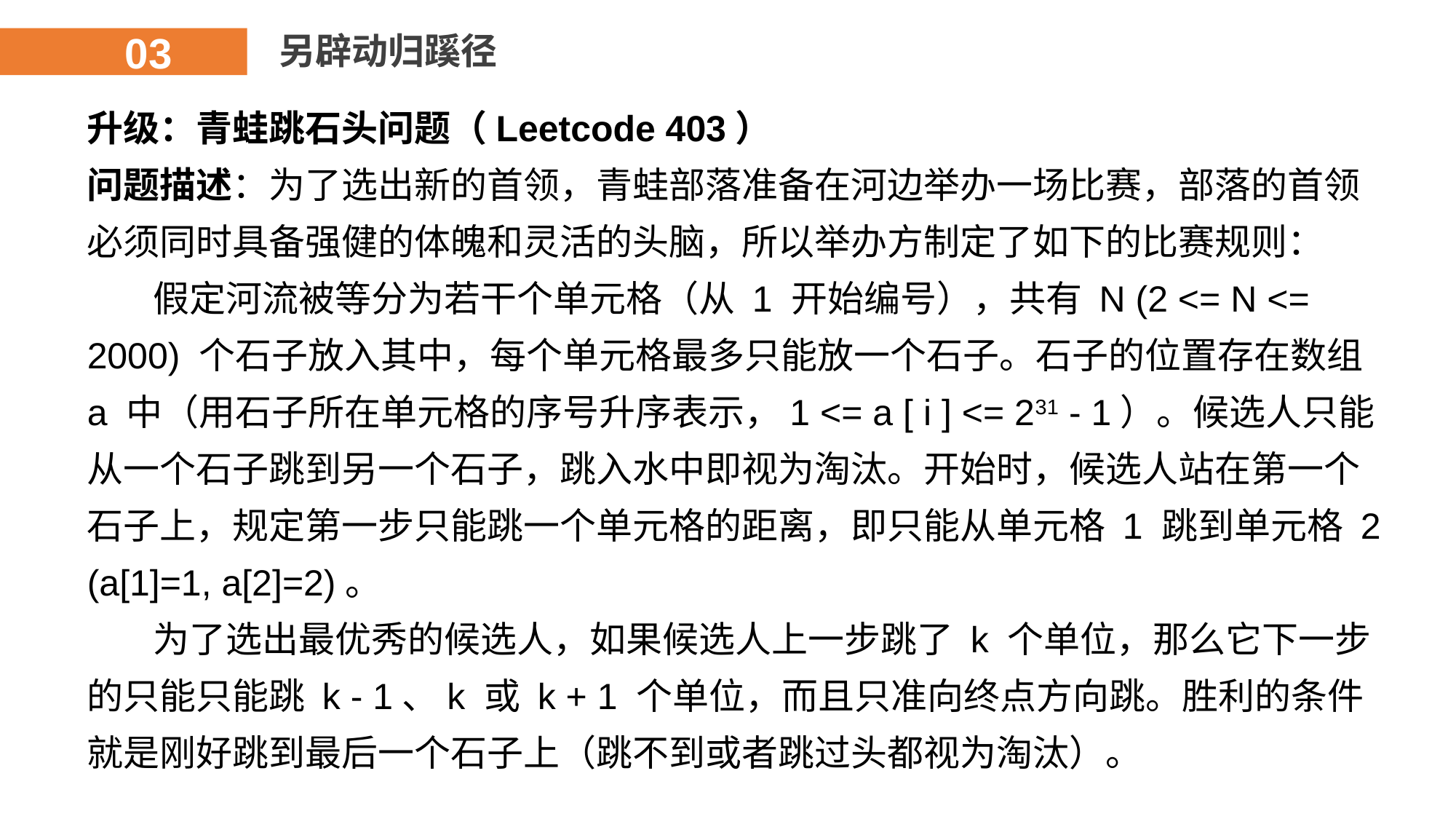

03
另辟动归蹊径

升级：青蛙跳石头问题（Leetcode 403）
问题描述：为了选出新的首领，青蛙部落准备在河边举办一场比赛，部落的首领必须同时具备强健的体魄和灵活的头脑，所以举办方制定了如下的比赛规则：
       假定河流被等分为若干个单元格（从 1 开始编号），共有 N (2 <= N <= 2000) 个石子放入其中，每个单元格最多只能放一个石子。石子的位置存在数组 a 中（用石子所在单元格的序号升序表示，1 <= a [ i ] <= 231 - 1）。候选人只能从一个石子跳到另一个石子，跳入水中即视为淘汰。开始时，候选人站在第一个石子上，规定第一步只能跳一个单元格的距离，即只能从单元格 1 跳到单元格 2 (a[1]=1, a[2]=2)。
       为了选出最优秀的候选人，如果候选人上一步跳了 k 个单位，那么它下一步的只能只能跳 k - 1、k 或 k + 1 个单位，而且只准向终点方向跳。胜利的条件就是刚好跳到最后一个石子上（跳不到或者跳过头都视为淘汰）。